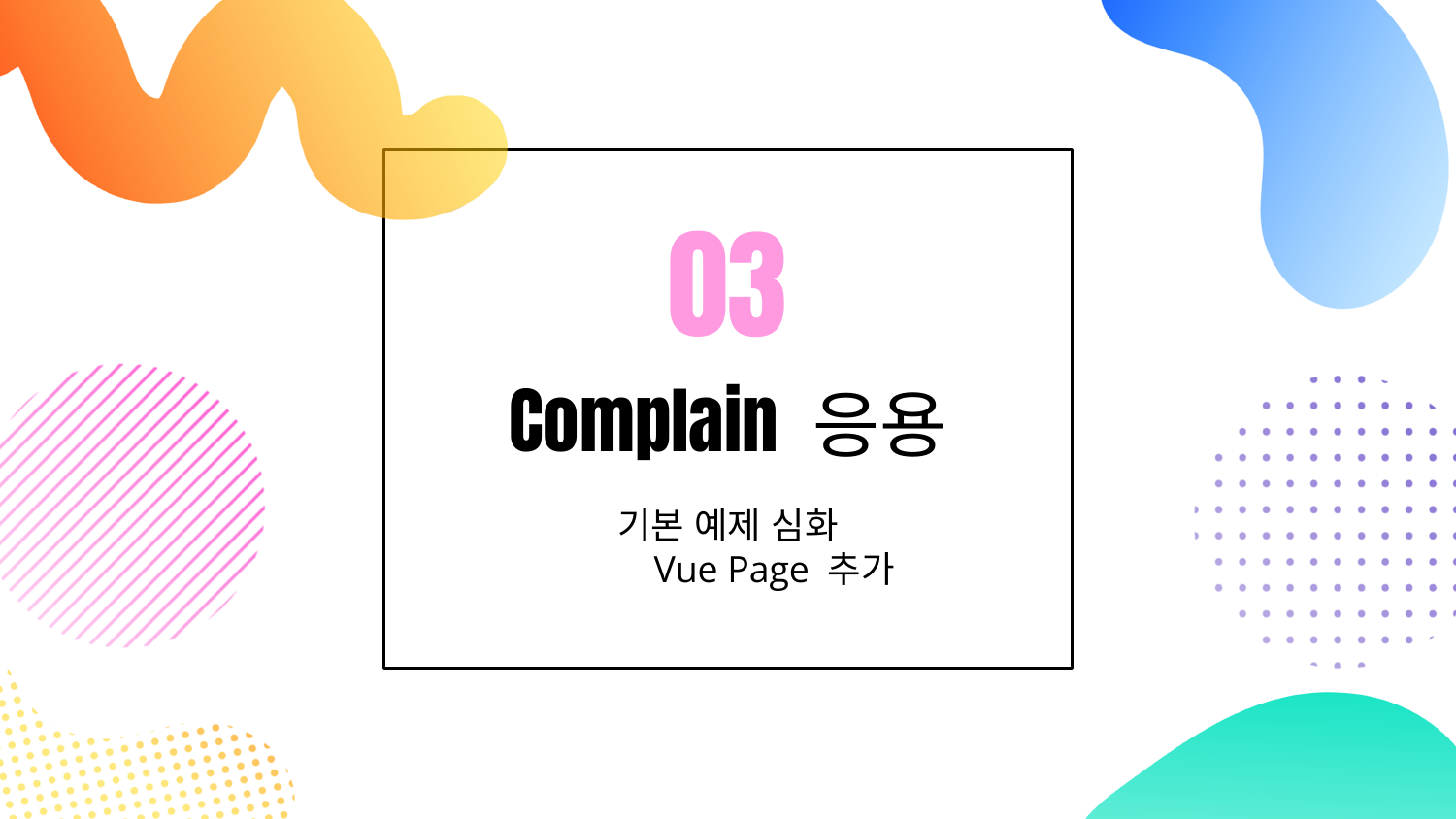

03
# Complain 응용
기본 예제 심화
	Vue Page 추가